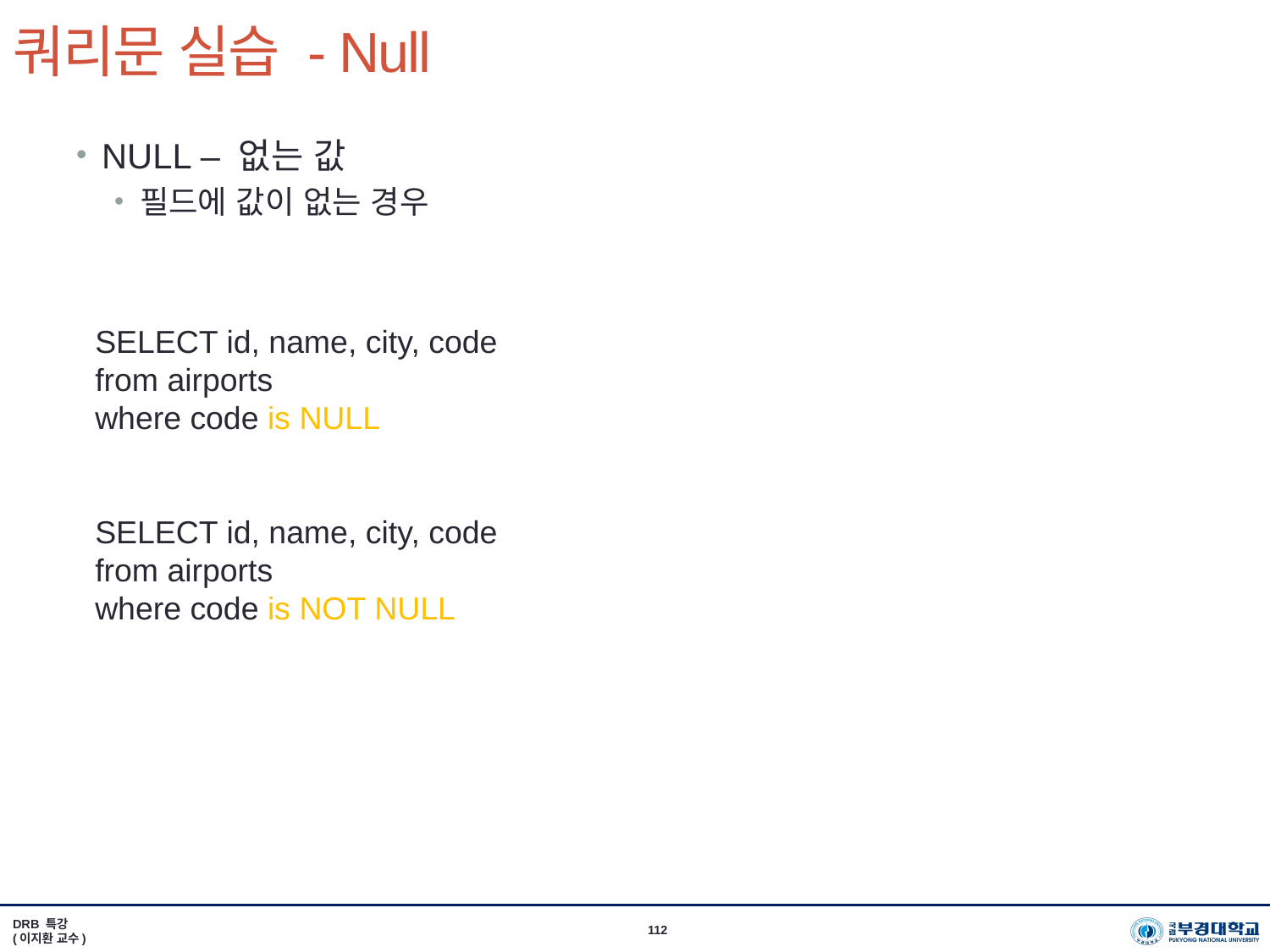

# 쿼리문 실습 - Null
NULL – 없는 값
필드에 값이 없는 경우
SELECT id, name, city, code
from airports
where code is NULL

SELECT id, name, city, code
from airports
where code is NOT NULL
DRB 특강
(이지환 교수)